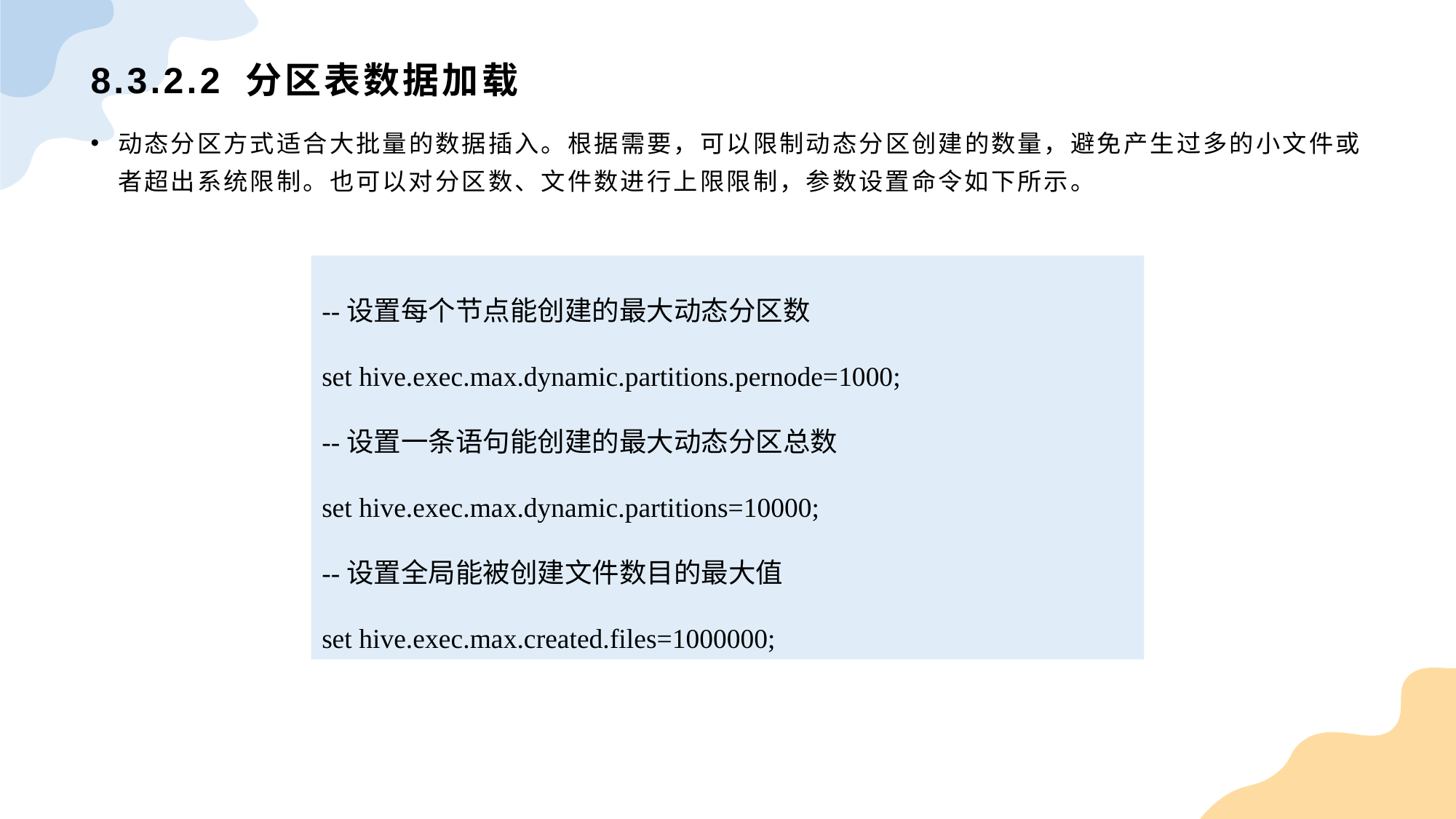

# 8.3.2.2 分区表数据加载
动态分区方式适合大批量的数据插入。根据需要，可以限制动态分区创建的数量，避免产生过多的小文件或者超出系统限制。也可以对分区数、文件数进行上限限制，参数设置命令如下所示。
--设置每个节点能创建的最大动态分区数
set hive.exec.max.dynamic.partitions.pernode=1000;
--设置一条语句能创建的最大动态分区总数
set hive.exec.max.dynamic.partitions=10000;
--设置全局能被创建文件数目的最大值
set hive.exec.max.created.files=1000000;